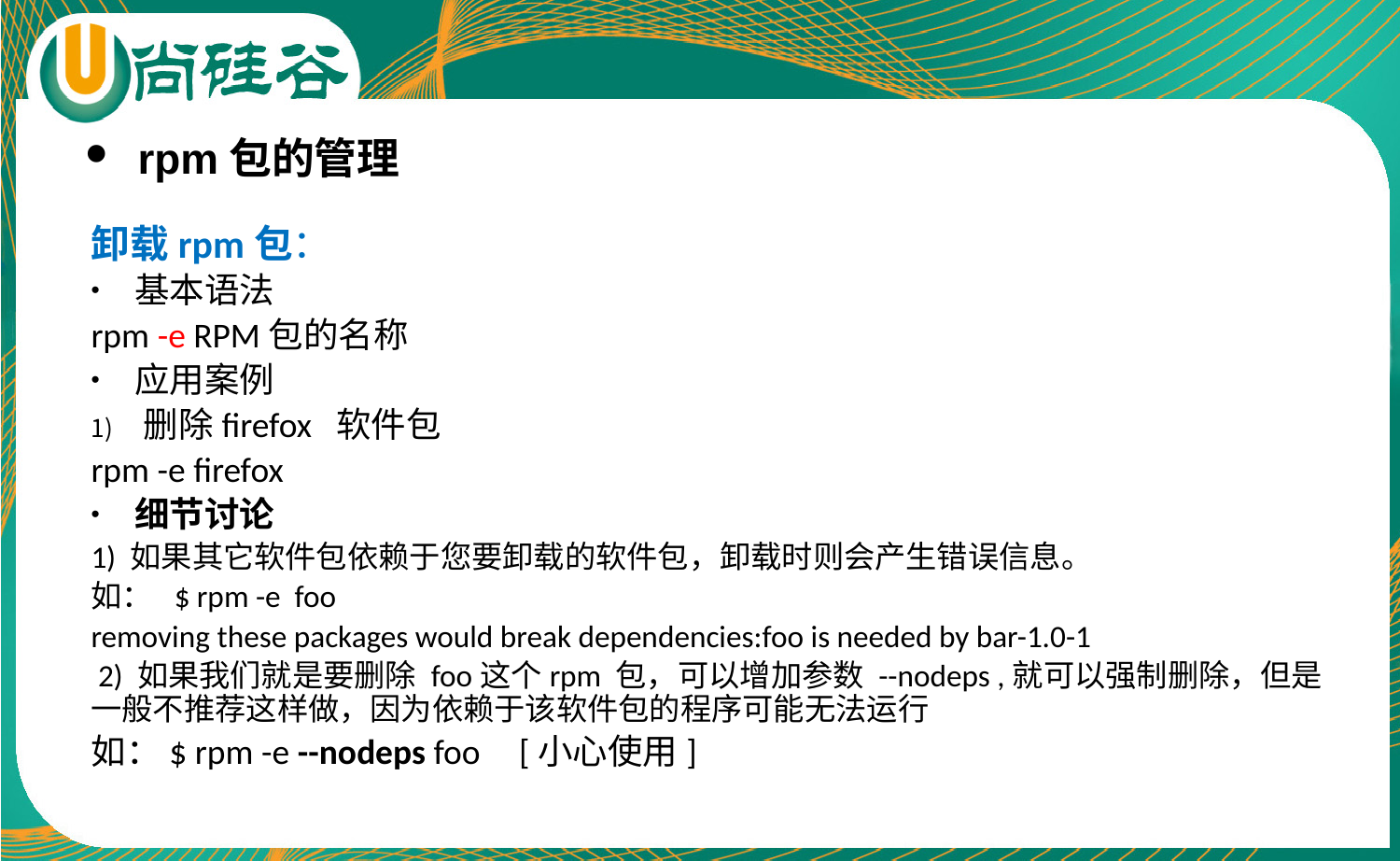

rpm包的管理
卸载rpm包：
基本语法
rpm -e RPM包的名称
应用案例
删除firefox  软件包
rpm -e firefox
细节讨论
1) 如果其它软件包依赖于您要卸载的软件包，卸载时则会产生错误信息。
如：  $ rpm -e  foo
removing these packages would break dependencies:foo is needed by bar-1.0-1
 2) 如果我们就是要删除 foo这个rpm 包，可以增加参数 --nodeps ,就可以强制删除，但是一般不推荐这样做，因为依赖于该软件包的程序可能无法运行
如：$ rpm -e --nodeps foo 	 [小心使用]